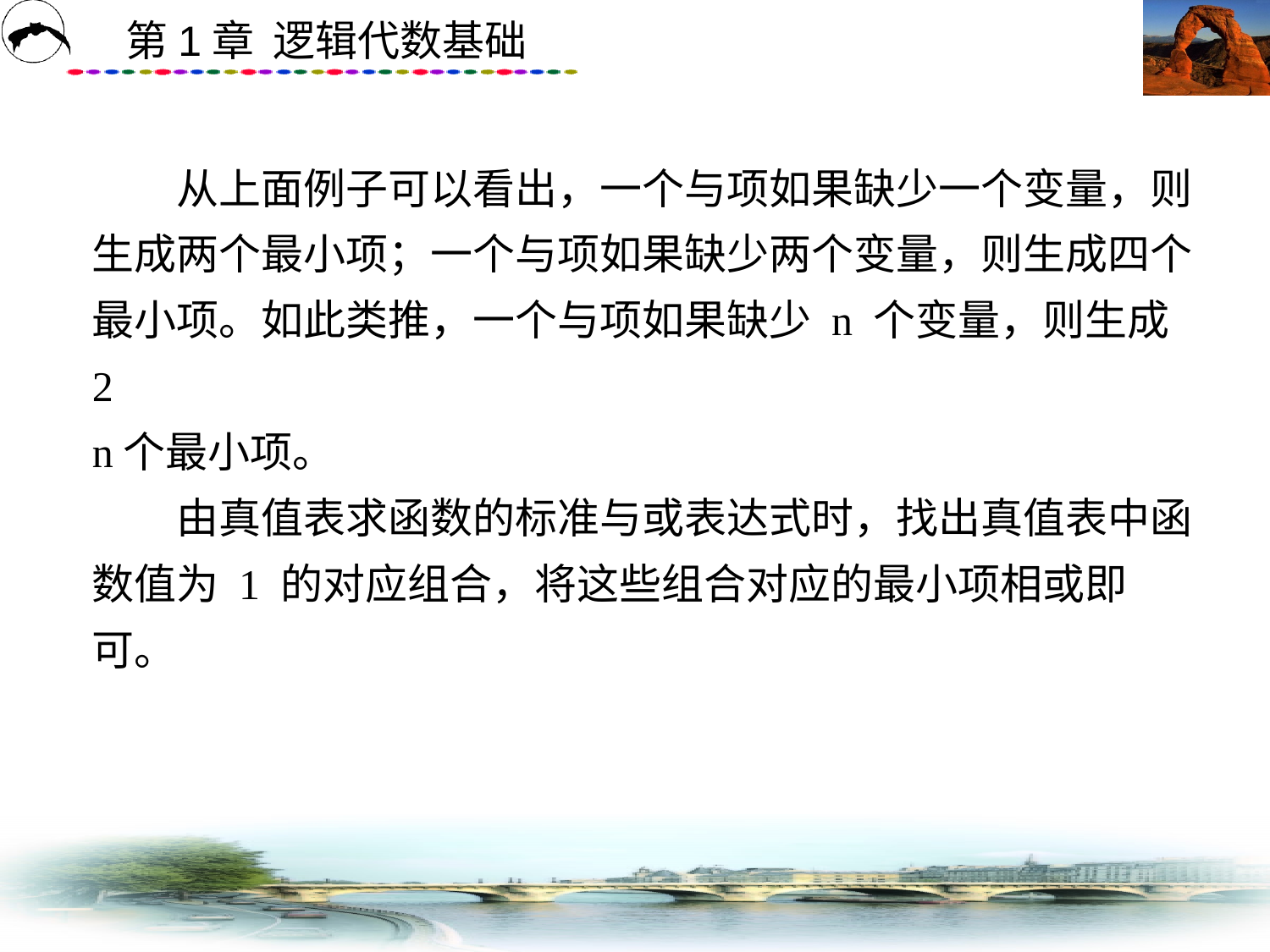

# 从上面例子可以看出，一个与项如果缺少一个变量，则生成两个最小项；一个与项如果缺少两个变量，则生成四个最小项。如此类推，一个与项如果缺少 n 个变量，则生成 2 n个最小项。 　　由真值表求函数的标准与或表达式时，找出真值表中函数值为 1 的对应组合，将这些组合对应的最小项相或即可。